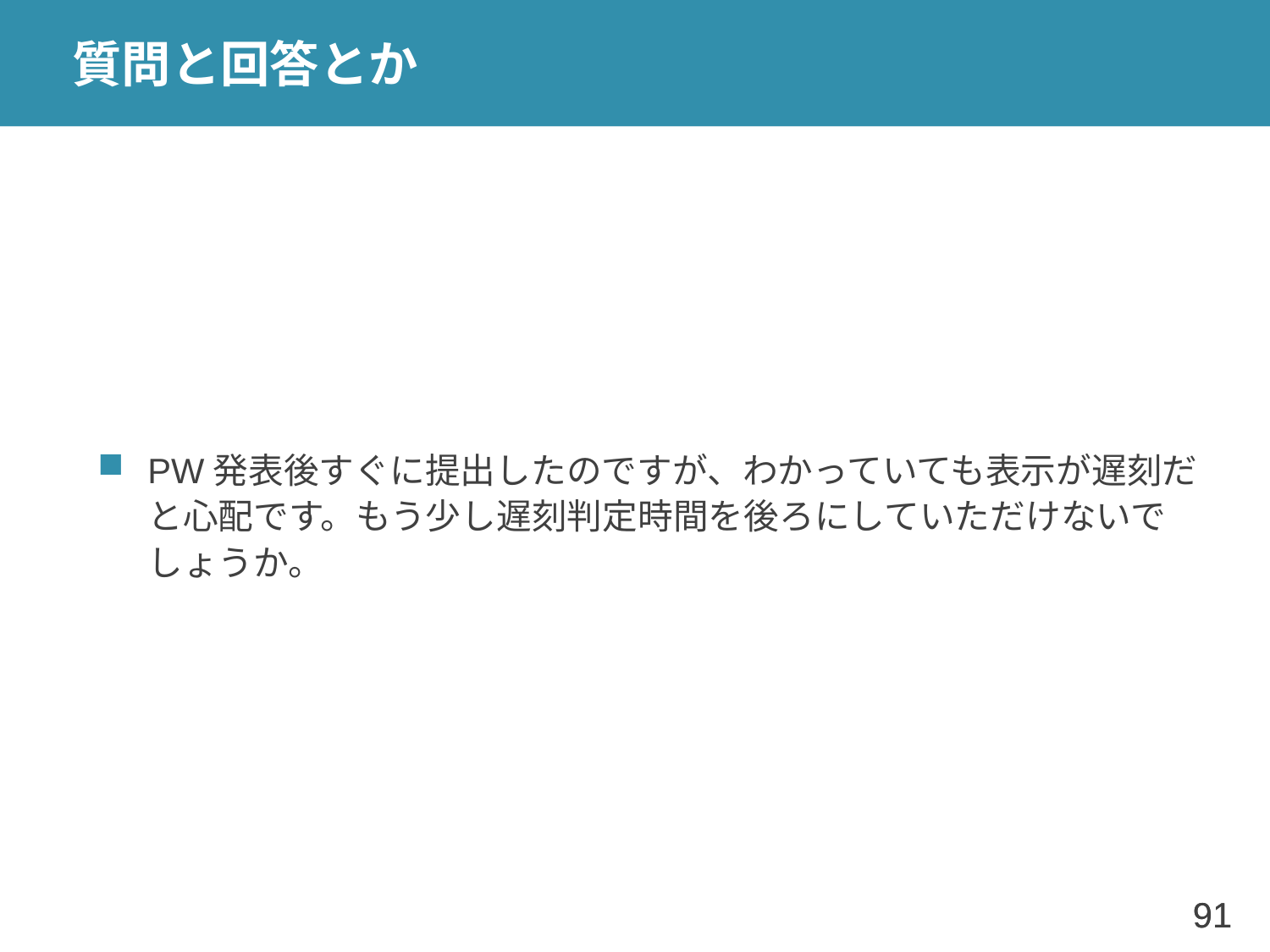

# 質問と回答とか
PW発表後すぐに提出したのですが、わかっていても表示が遅刻だと心配です。もう少し遅刻判定時間を後ろにしていただけないでしょうか。